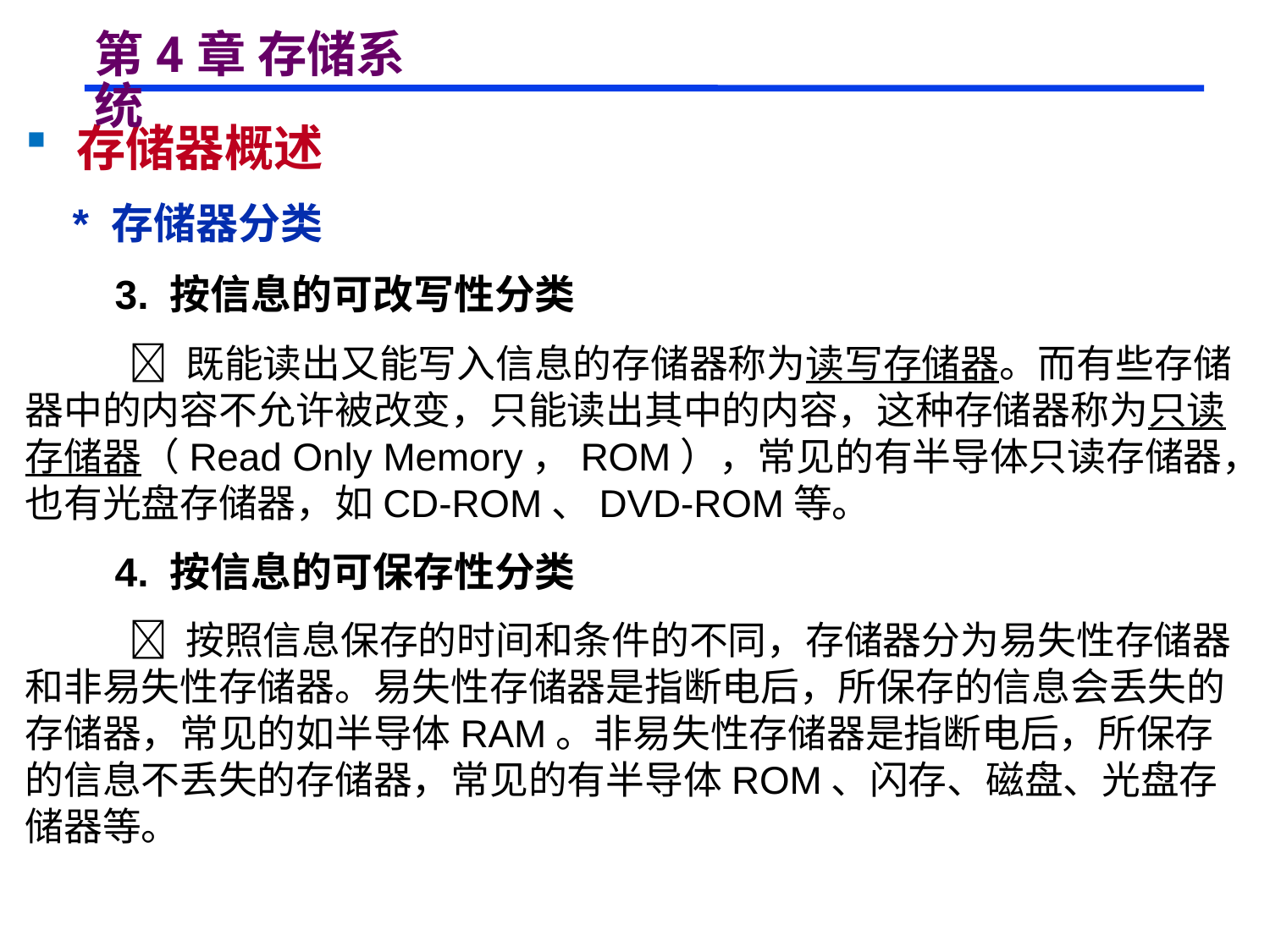

# 第4章 存储系统
 存储器概述
    * 存储器分类
        3. 按信息的可改写性分类
            • 既能读出又能写入信息的存储器称为读写存储器。而有些存储器中的内容不允许被改变，只能读出其中的内容，这种存储器称为只读存储器（Read Only Memory，ROM），常见的有半导体只读存储器，也有光盘存储器，如CD-ROM、DVD-ROM等。
        4. 按信息的可保存性分类
            • 按照信息保存的时间和条件的不同，存储器分为易失性存储器和非易失性存储器。易失性存储器是指断电后，所保存的信息会丢失的存储器，常见的如半导体RAM。非易失性存储器是指断电后，所保存的信息不丢失的存储器，常见的有半导体ROM、闪存、磁盘、光盘存储器等。